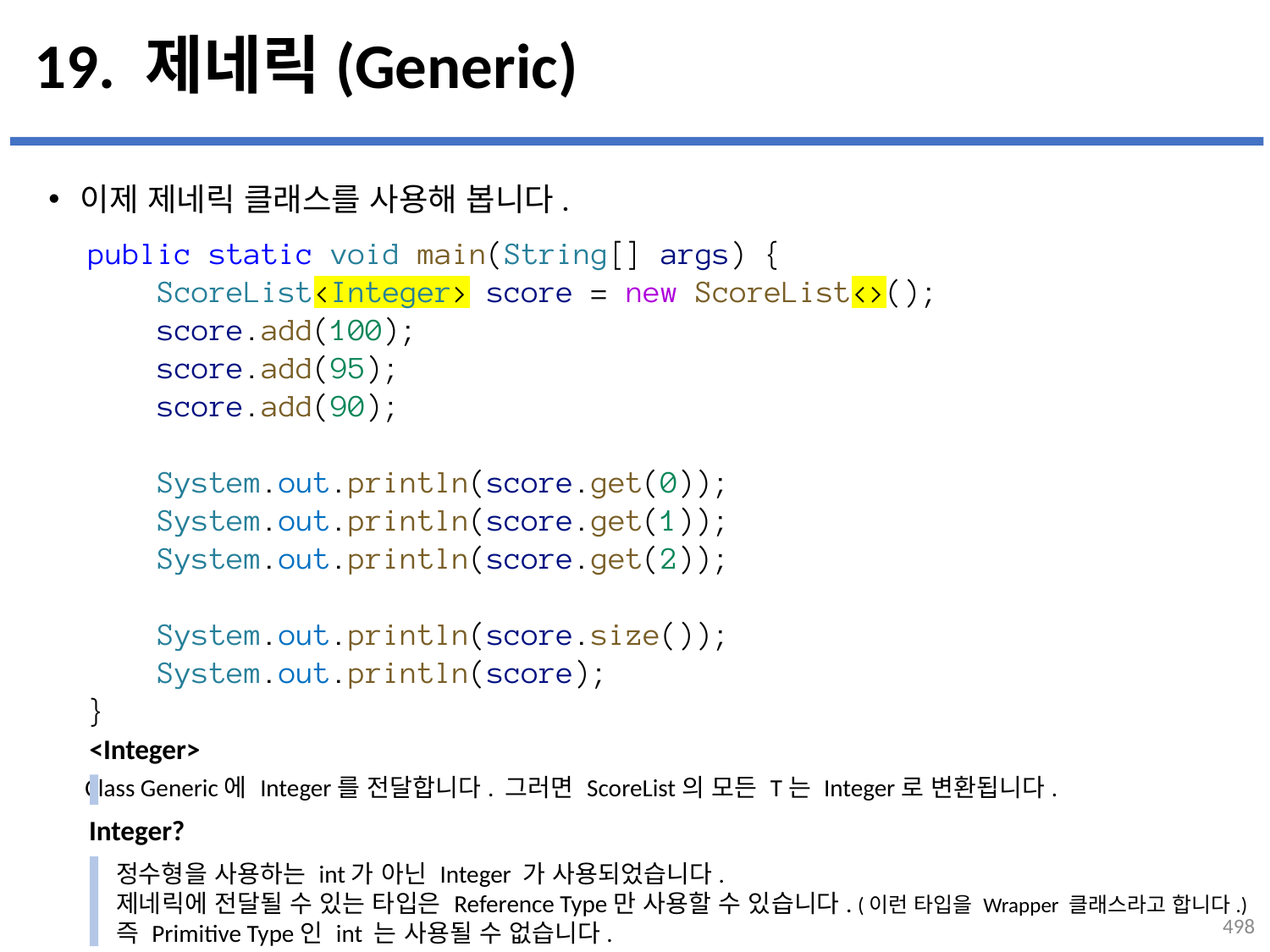

# 19. 제네릭(Generic)
이제 제네릭 클래스를 사용해 봅니다.
public static void main(String[] args) {
    ScoreList<Integer> score = new ScoreList<>();
    score.add(100);
    score.add(95);
    score.add(90);
    System.out.println(score.get(0));
    System.out.println(score.get(1));
    System.out.println(score.get(2));
    System.out.println(score.size());
    System.out.println(score);
}
<Integer>
Class Generic에 Integer를 전달합니다. 그러면 ScoreList의 모든 T는 Integer로 변환됩니다.

Integer?
정수형을 사용하는 int가 아닌 Integer 가 사용되었습니다.
제네릭에 전달될 수 있는 타입은 Reference Type만 사용할 수 있습니다. (이런 타입을 Wrapper 클래스라고 합니다.)
즉 Primitive Type인 int 는 사용될 수 없습니다.

498